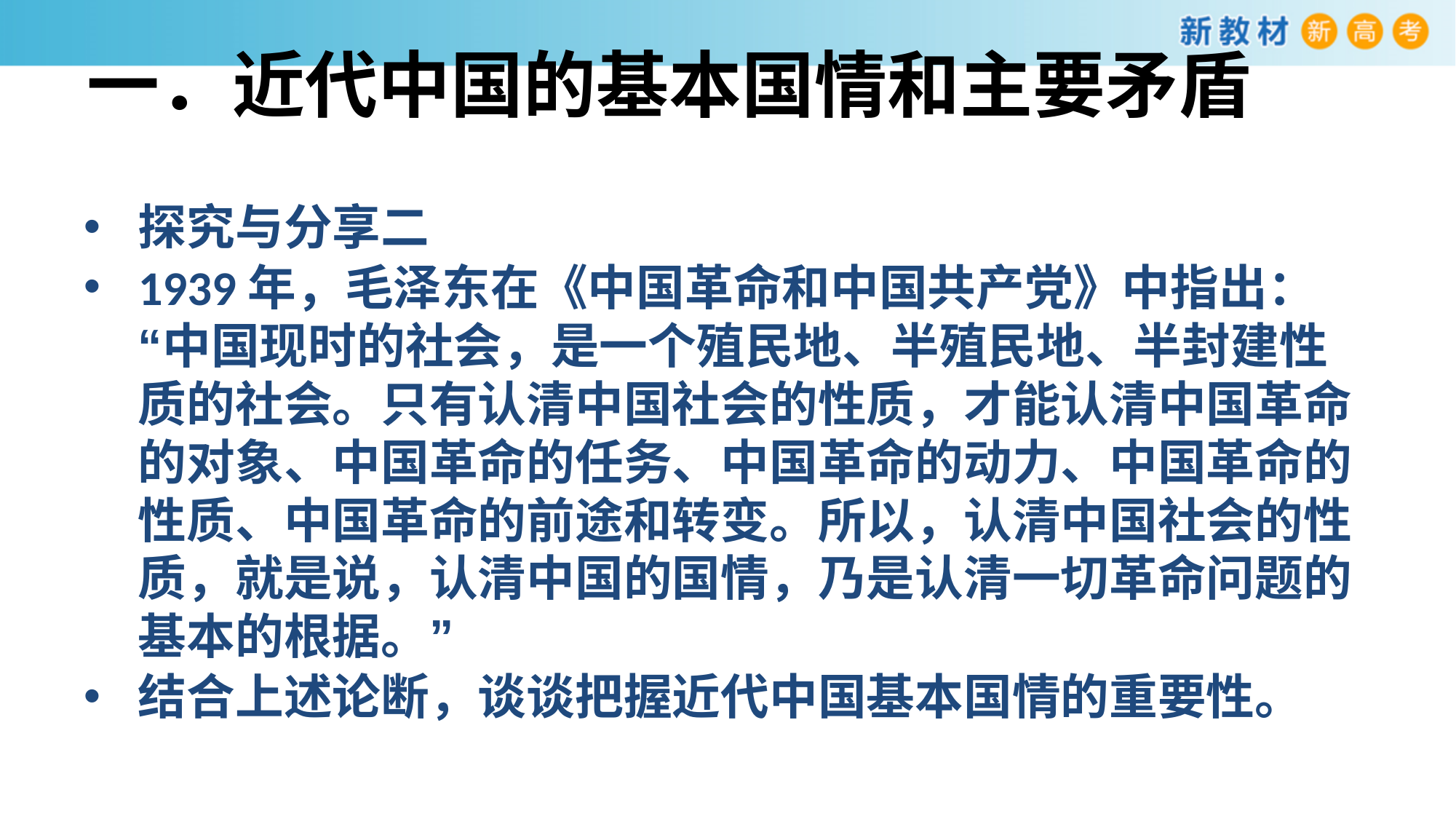

# 一．近代中国的基本国情和主要矛盾
探究与分享二
1939年，毛泽东在《中国革命和中国共产党》中指出：“中国现时的社会，是一个殖民地、半殖民地、半封建性质的社会。只有认清中国社会的性质，才能认清中国革命的对象、中国革命的任务、中国革命的动力、中国革命的性质、中国革命的前途和转变。所以，认清中国社会的性质，就是说，认清中国的国情，乃是认清一切革命问题的基本的根据。”
结合上述论断，谈谈把握近代中国基本国情的重要性。